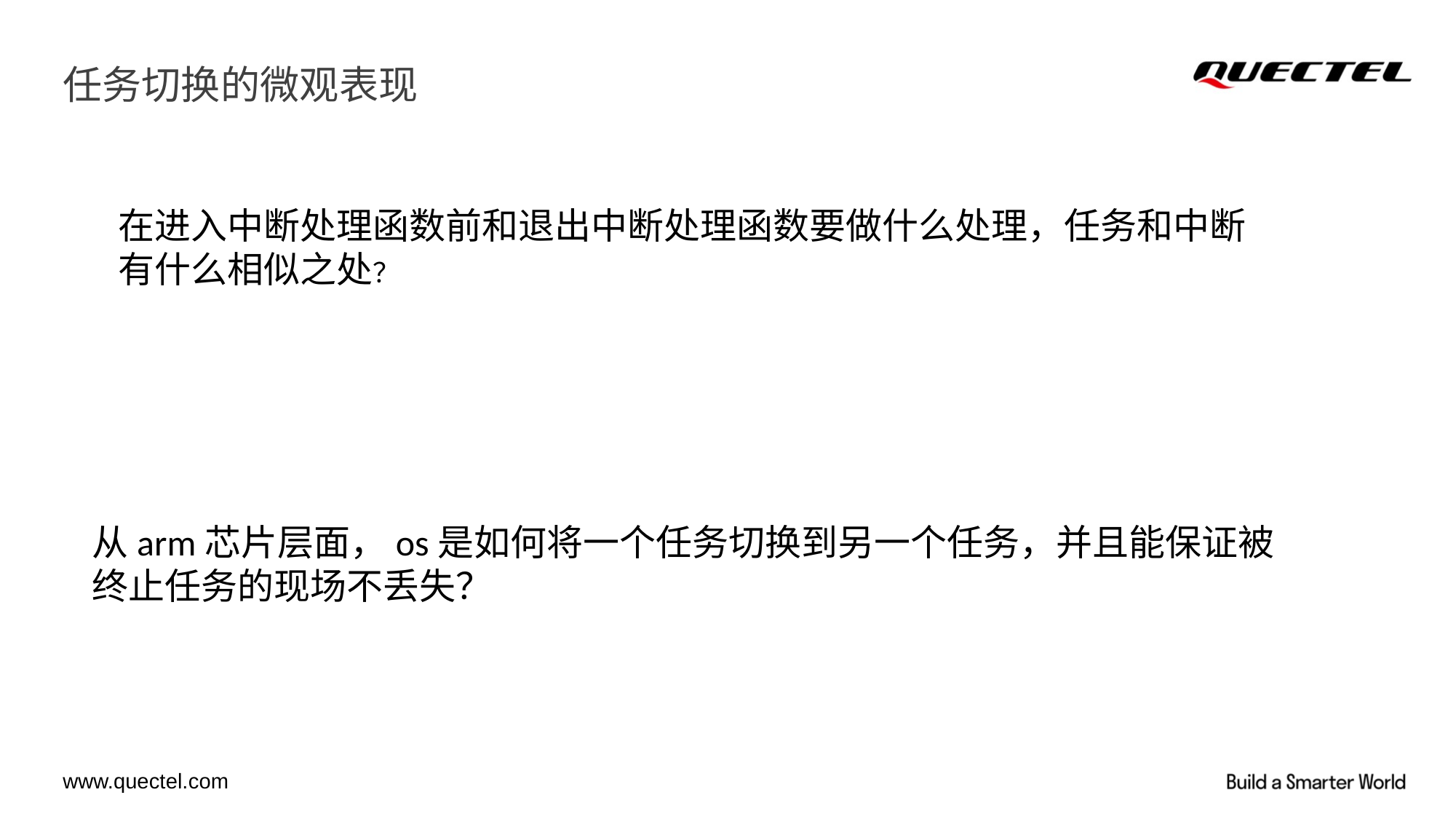

# 任务切换的微观表现
在进入中断处理函数前和退出中断处理函数要做什么处理，任务和中断有什么相似之处？
从arm芯片层面，os是如何将一个任务切换到另一个任务，并且能保证被终止任务的现场不丢失？